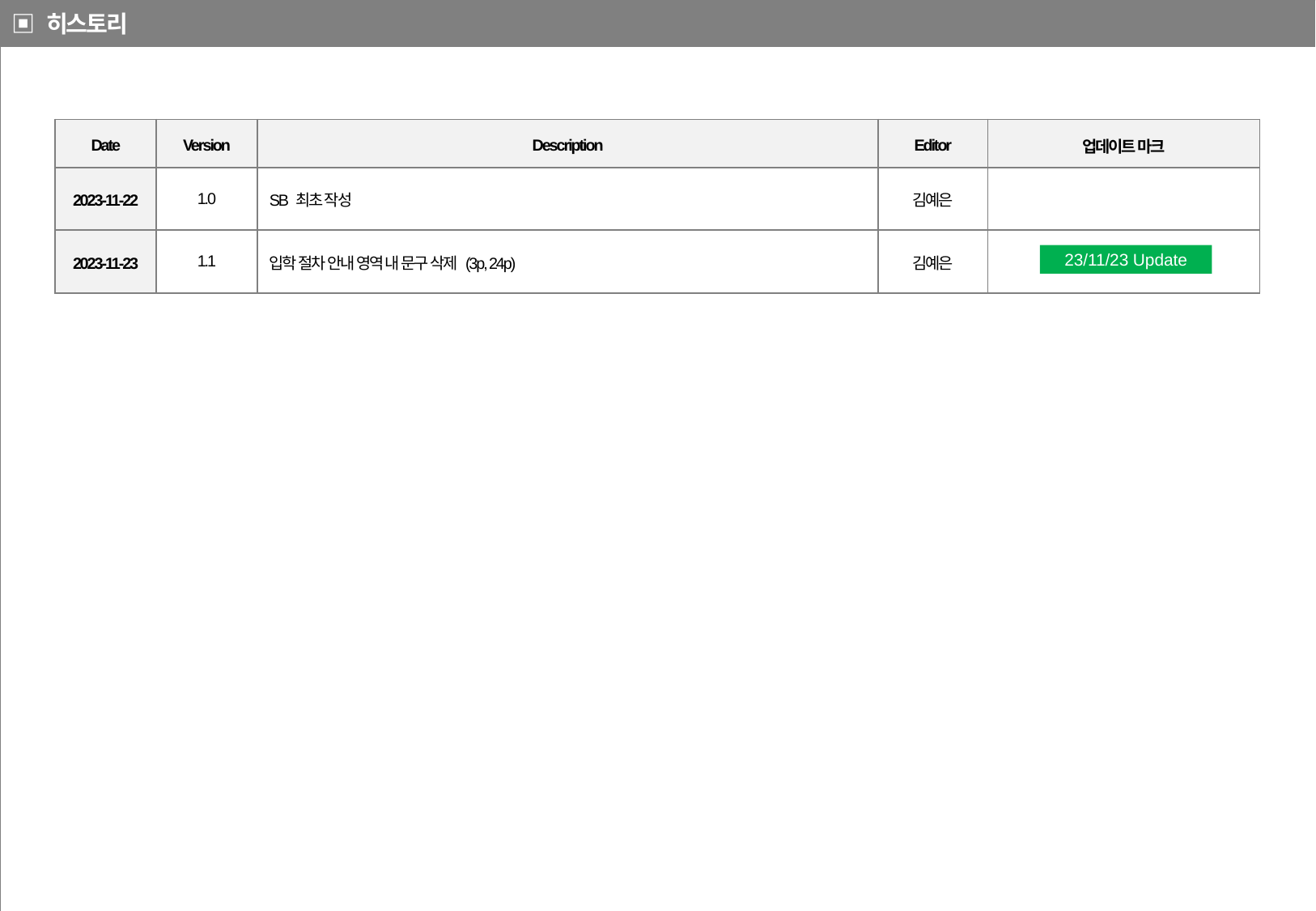

▣ 히스토리

| Date | Version | Description | Editor | 업데이트 마크 |
| --- | --- | --- | --- | --- |
| 2023-11-22 | 1.0 | SB 최초 작성 | 김예은 |  |
| 2023-11-23 | 1.1 | 입학 절차 안내 영역 내 문구 삭제 (3p, 24p) | 김예은 |  |
23/11/23 Update